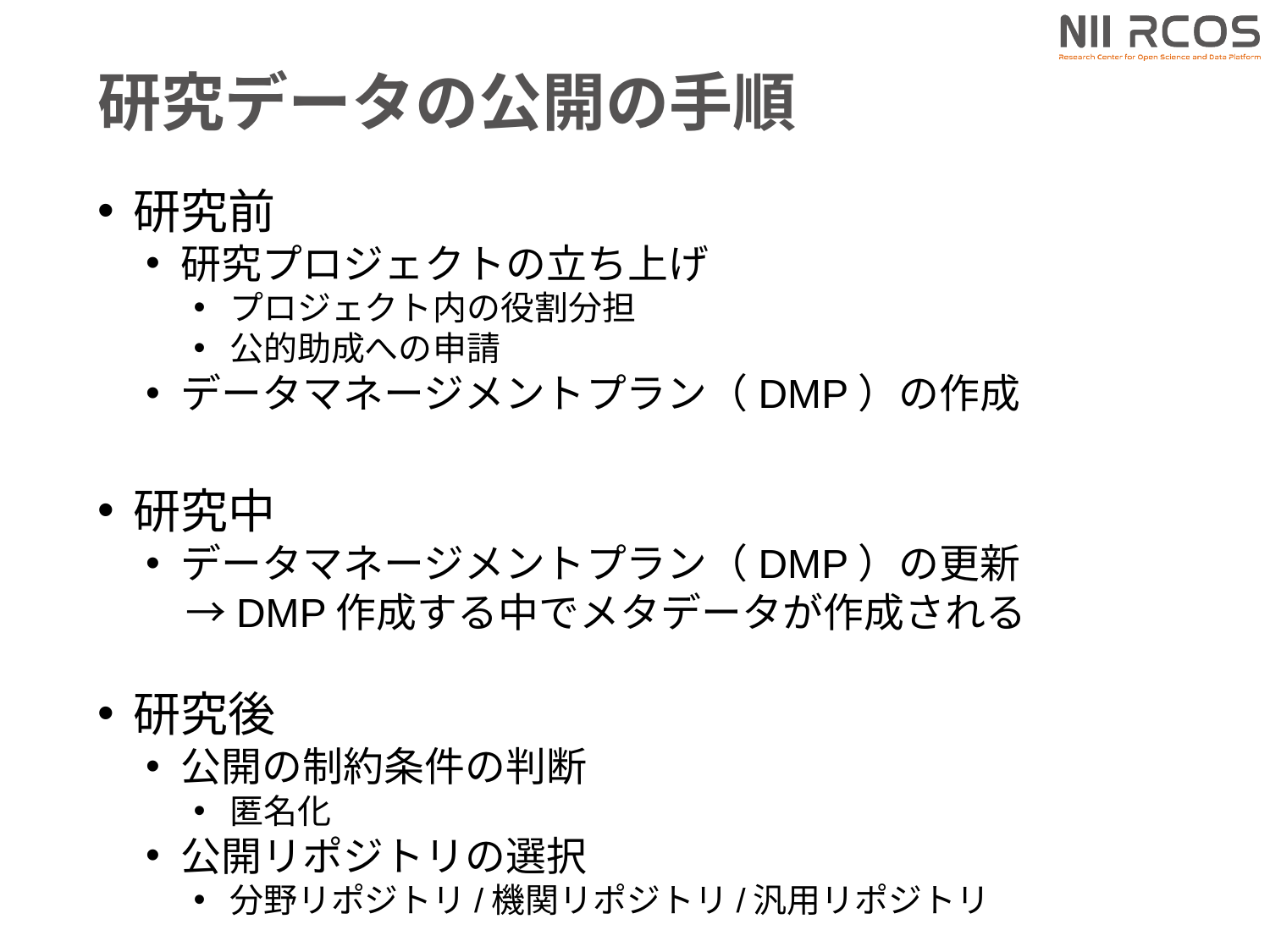

# 研究データの公開の手順
研究前
研究プロジェクトの立ち上げ
プロジェクト内の役割分担
公的助成への申請
データマネージメントプラン（DMP）の作成

研究中
データマネージメントプラン（DMP）の更新
　→DMP作成する中でメタデータが作成される

研究後
公開の制約条件の判断
匿名化
公開リポジトリの選択
分野リポジトリ/機関リポジトリ/汎用リポジトリ